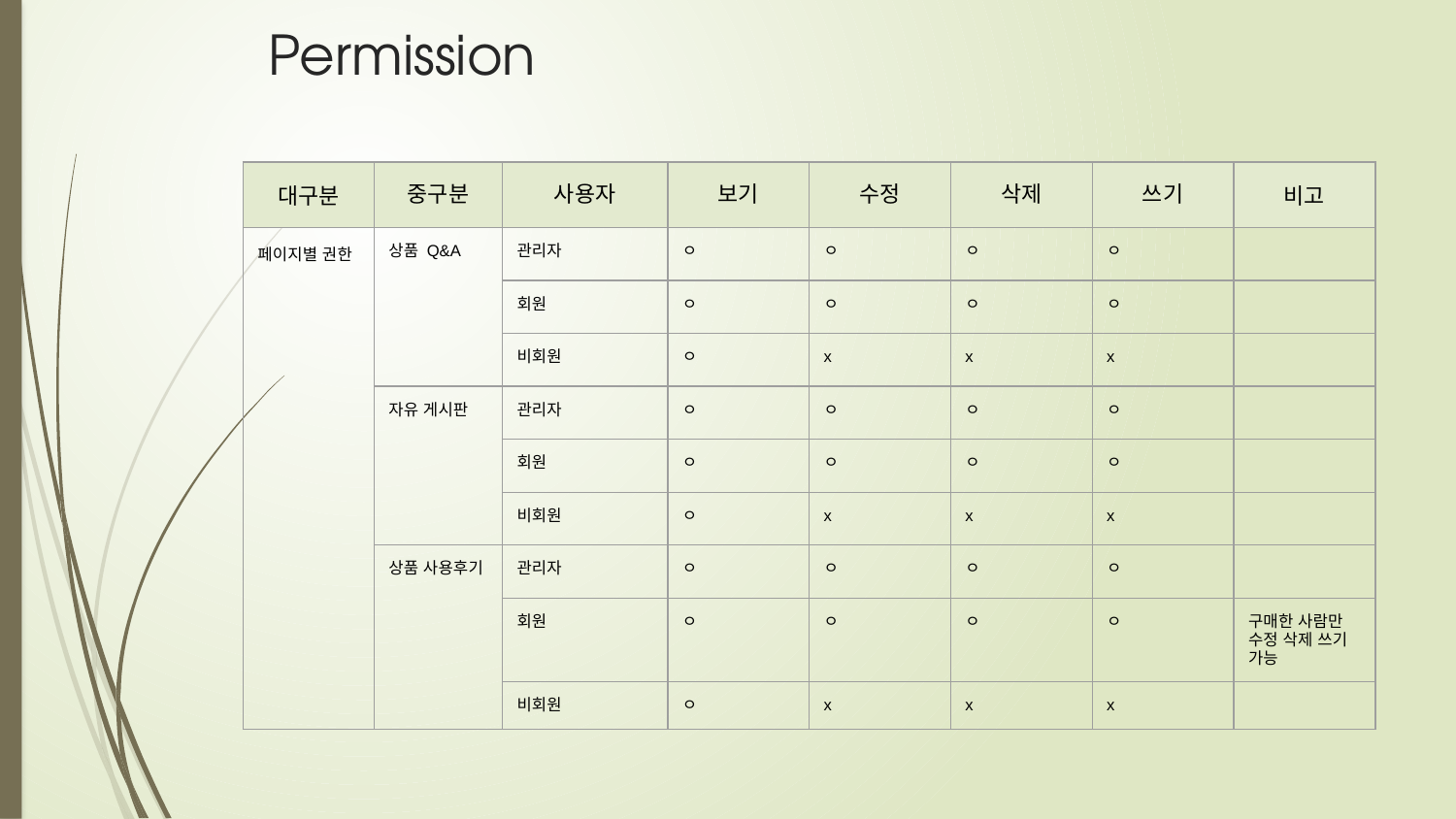

# Permission
| 대구분 | 중구분 | 사용자 | 보기 | 수정 | 삭제 | 쓰기 | 비고 |
| --- | --- | --- | --- | --- | --- | --- | --- |
| 페이지별 권한 | 상품 Q&A | 관리자 | ㅇ | ㅇ | ㅇ | ㅇ |  |
|  |  | 회원 | ㅇ | ㅇ | ㅇ | ㅇ |  |
|  |  | 비회원 | ㅇ | x | x | x |  |
|  | 자유 게시판 | 관리자 | ㅇ | ㅇ | ㅇ | ㅇ |  |
|  |  | 회원 | ㅇ | ㅇ | ㅇ | ㅇ |  |
|  |  | 비회원 | ㅇ | x | x | x |  |
|  | 상품 사용후기 | 관리자 | ㅇ | ㅇ | ㅇ | ㅇ |  |
|  |  | 회원 | ㅇ | ㅇ | ㅇ | ㅇ | 구매한 사람만 수정 삭제 쓰기 가능 |
|  |  | 비회원 | ㅇ | x | x | x |  |